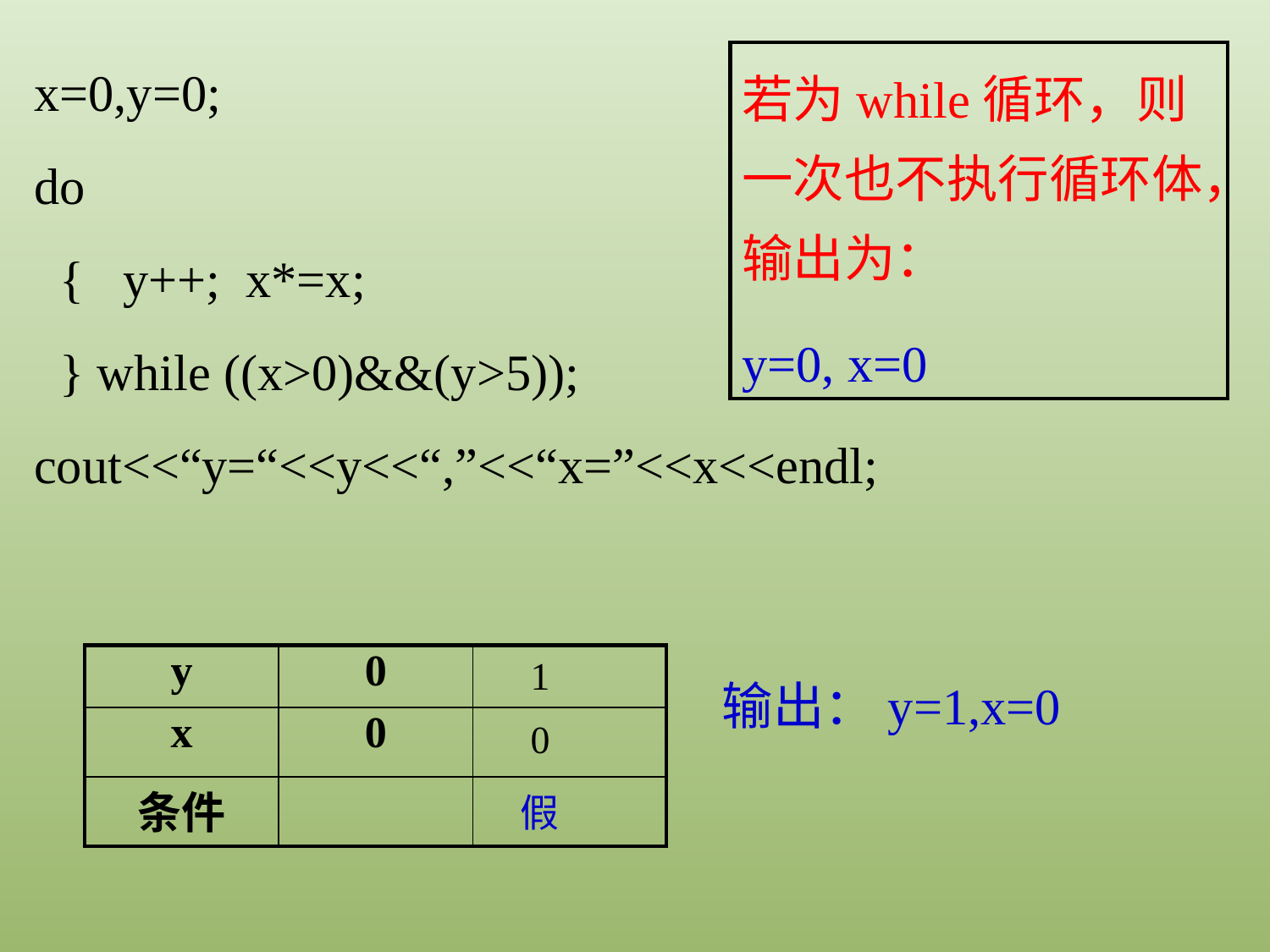

若为while循环，则一次也不执行循环体，输出为：
y=0, x=0
x=0,y=0;
do
  {   y++;  x*=x;
  } while ((x>0)&&(y>5));
cout<<“y=“<<y<<“,”<<“x=”<<x<<endl;
1
| y | 0 |  |
| --- | --- | --- |
| x | 0 |  |
| 条件 |  |  |
输出：y=1,x=0
0
假
129